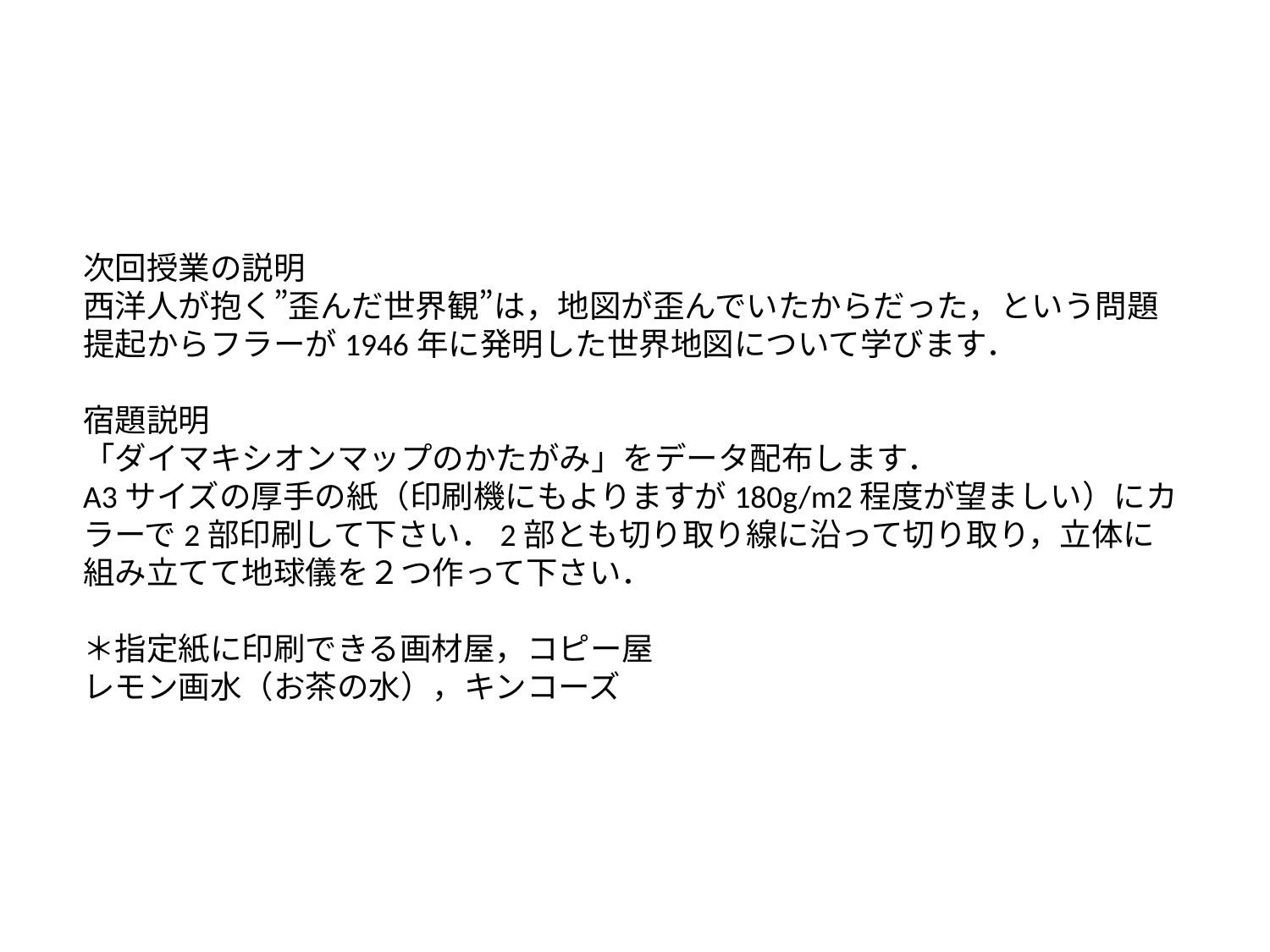

次回授業の説明
西洋人が抱く”歪んだ世界観”は，地図が歪んでいたからだった，という問題提起からフラーが1946年に発明した世界地図について学びます．

宿題説明
「ダイマキシオンマップのかたがみ」をデータ配布します．
A3サイズの厚手の紙（印刷機にもよりますが180g/m2程度が望ましい）にカラーで2部印刷して下さい．2部とも切り取り線に沿って切り取り，立体に組み立てて地球儀を２つ作って下さい．

＊指定紙に印刷できる画材屋，コピー屋
レモン画水（お茶の水），キンコーズ